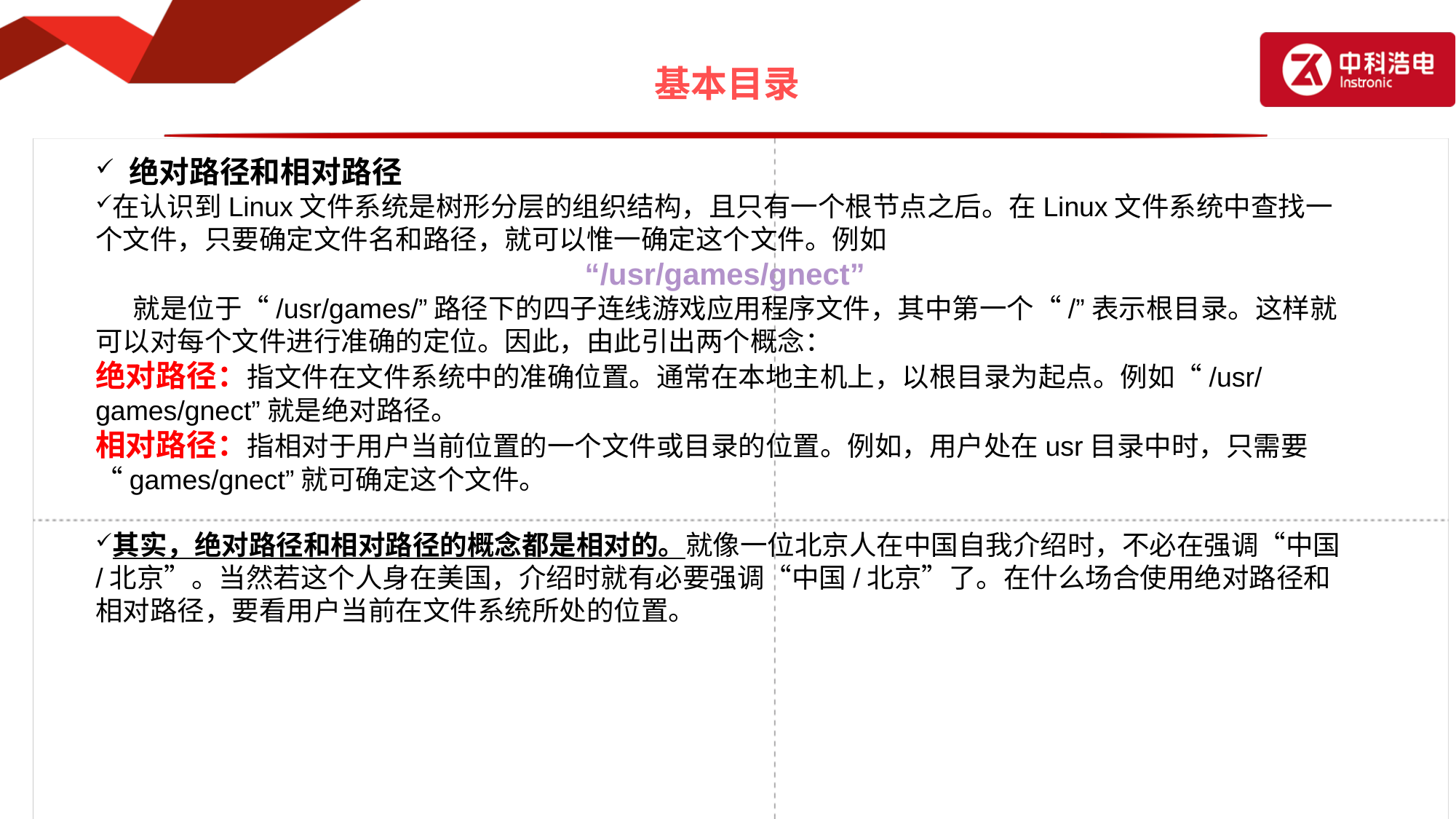

# 基本目录
 绝对路径和相对路径
在认识到Linux文件系统是树形分层的组织结构，且只有一个根节点之后。在Linux文件系统中查找一个文件，只要确定文件名和路径，就可以惟一确定这个文件。例如
“/usr/games/gnect”
     就是位于“/usr/games/”路径下的四子连线游戏应用程序文件，其中第一个“/”表示根目录。这样就可以对每个文件进行准确的定位。因此，由此引出两个概念：
绝对路径：指文件在文件系统中的准确位置。通常在本地主机上，以根目录为起点。例如“/usr/games/gnect”就是绝对路径。
相对路径：指相对于用户当前位置的一个文件或目录的位置。例如，用户处在usr目录中时，只需要“games/gnect”就可确定这个文件。

其实，绝对路径和相对路径的概念都是相对的。就像一位北京人在中国自我介绍时，不必在强调“中国/北京”。当然若这个人身在美国，介绍时就有必要强调“中国/北京”了。在什么场合使用绝对路径和相对路径，要看用户当前在文件系统所处的位置。